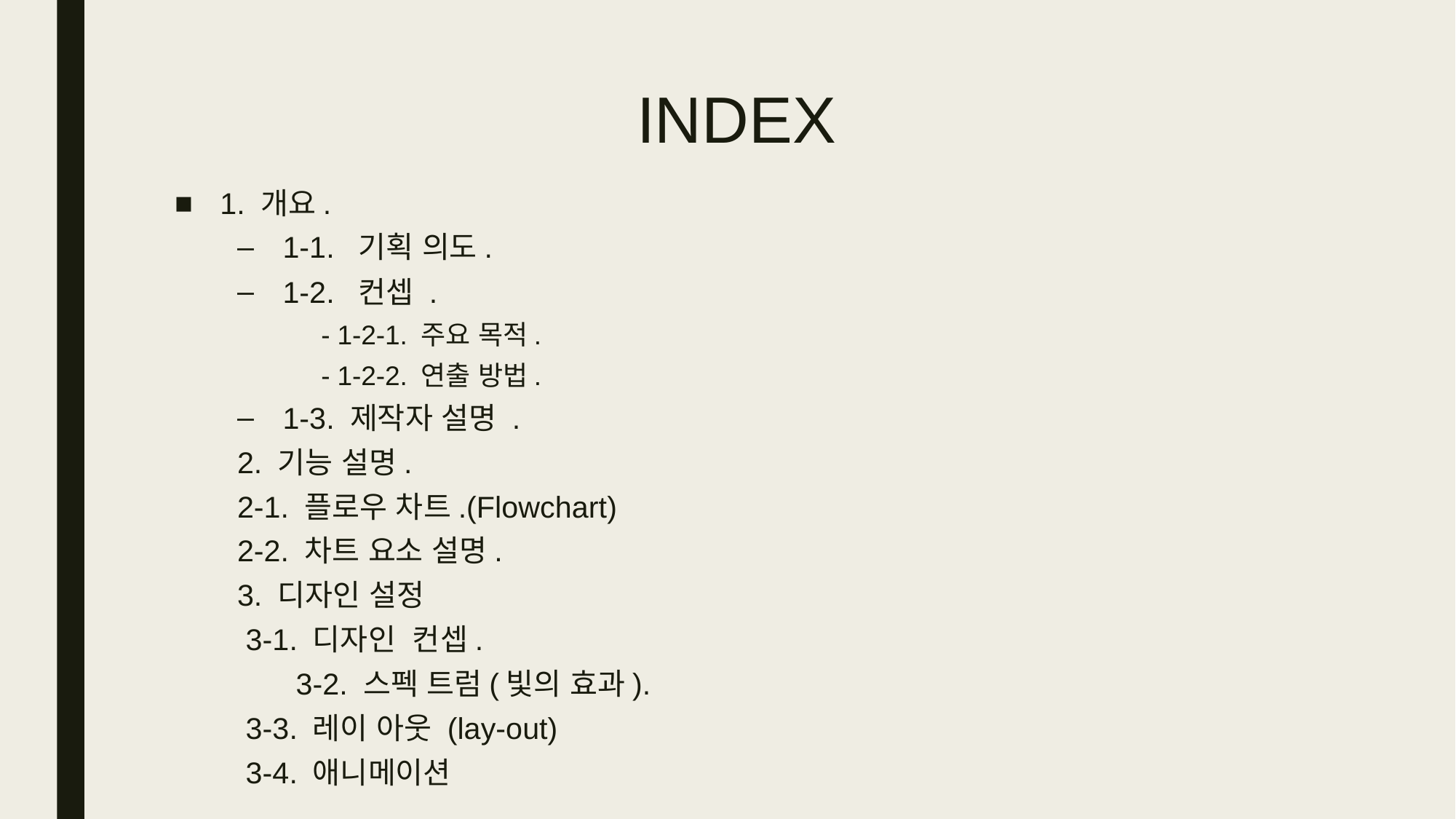

# INDEX
1. 개요.
1-1.  기획 의도.
1-2.  컨셉 .
    - 1-2-1. 주요 목적.
    - 1-2-2. 연출 방법.
1-3. 제작자 설명 .
2. 기능 설명.
	2-1. 플로우 차트.(Flowchart)
	2-2. 차트 요소 설명.
3. 디자인 설정
	 3-1. 디자인  컨셉.
       3-2. 스펙 트럼(빛의 효과).
	 3-3. 레이 아웃 (lay-out)
	 3-4. 애니메이션